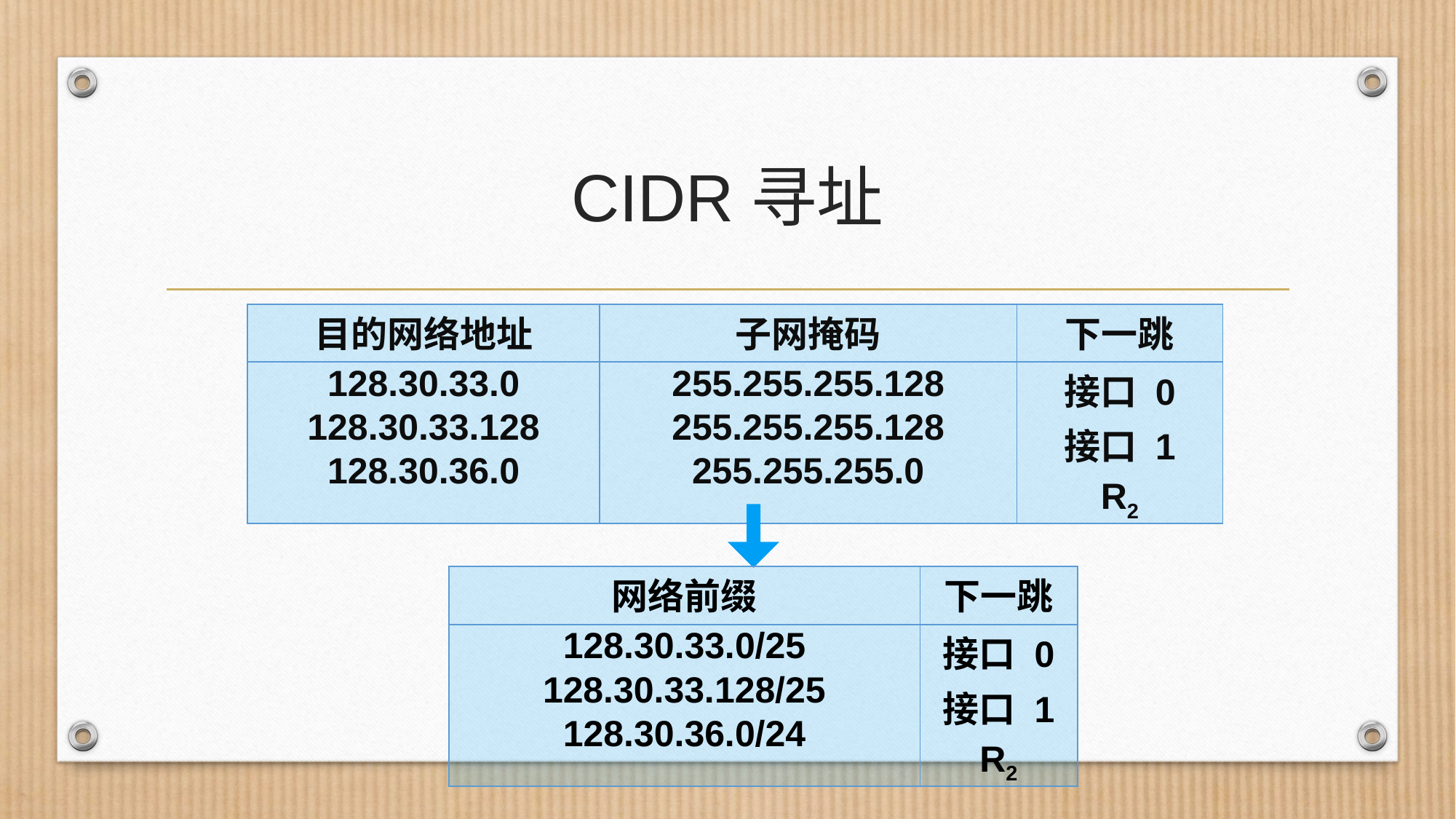

# CIDR寻址
| 目的网络地址 | 子网掩码 | 下一跳 |
| --- | --- | --- |
| 128.30.33.0 128.30.33.128 128.30.36.0 | 255.255.255.128 255.255.255.128 255.255.255.0 | 接口 0 接口 1 R2 |

| 网络前缀 | 下一跳 |
| --- | --- |
| 128.30.33.0/25 128.30.33.128/25 128.30.36.0/24 | 接口 0 接口 1 R2 |